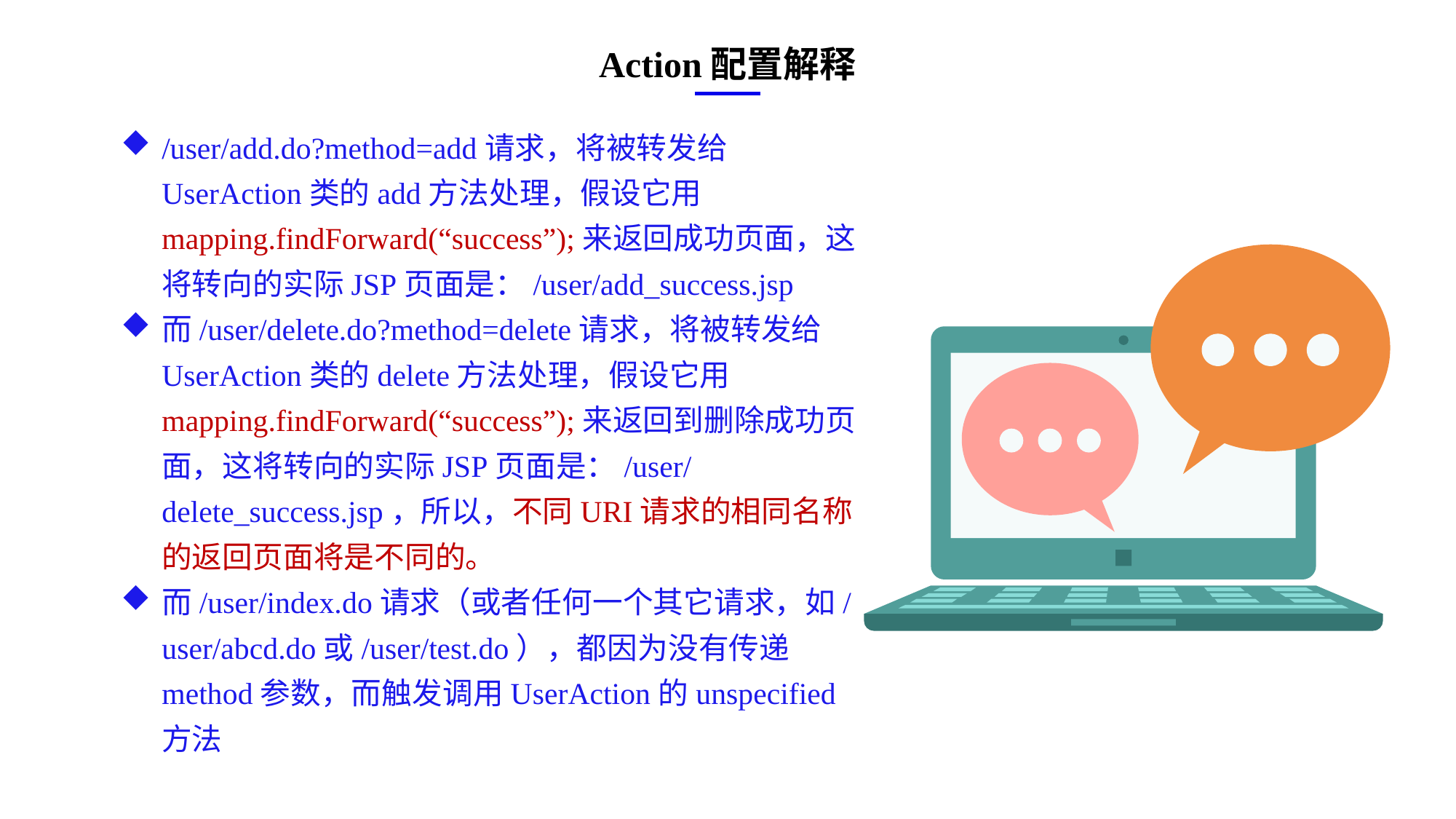

Action配置解释
/user/add.do?method=add请求，将被转发给UserAction类的add方法处理，假设它用mapping.findForward(“success”);来返回成功页面，这将转向的实际JSP页面是：/user/add_success.jsp
而/user/delete.do?method=delete请求，将被转发给UserAction类的delete方法处理，假设它用mapping.findForward(“success”);来返回到删除成功页面，这将转向的实际JSP页面是：/user/delete_success.jsp，所以，不同URI请求的相同名称的返回页面将是不同的。
而/user/index.do请求（或者任何一个其它请求，如/user/abcd.do或/user/test.do），都因为没有传递method参数，而触发调用UserAction的unspecified方法
e7d195523061f1c0ae0eb3eed39d2bcef4622b2499a05fe6567B54A876BEB457BD1EB8EBE9915191D1FA2E860D28D251AB291D9CBBDD28D4BD16020FD75D8281481517FC21E86E4C931520AFA1087E92E357E3DB373CA326F6F926B1A67F681E99E875FFD293B2C32B3919AE4D43F9436862A7DD54F9346DF3662D8AB7319030EF75D53FF682DE13